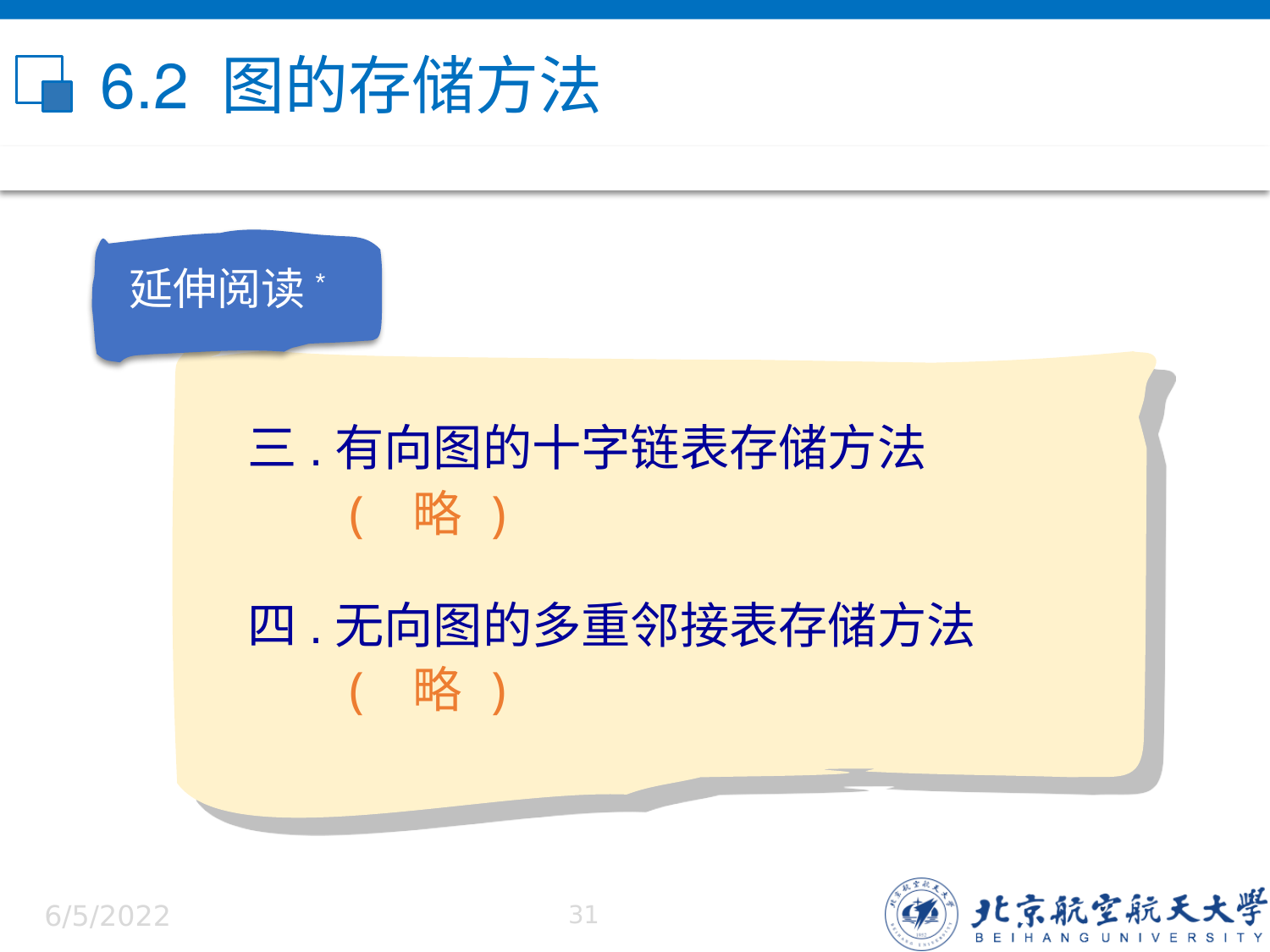

# 6.2 图的存储方法

延伸阅读*

  三.有向图的十字链表存储方法

  四.无向图的多重邻接表存储方法

 ( 略 )
 ( 略 )
6/5/2022
31